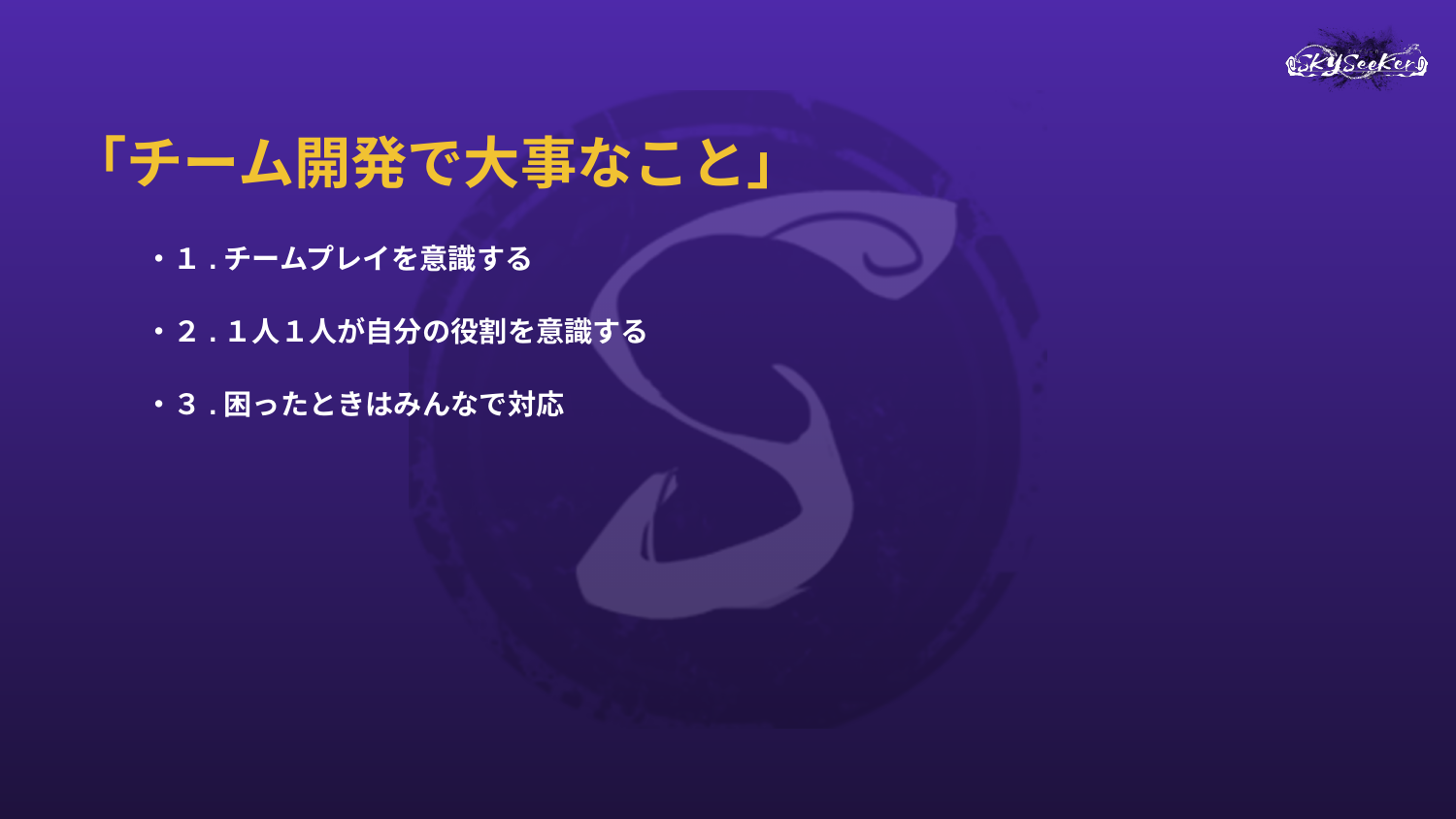

# 「チーム開発で大事なこと」
・１.チームプレイを意識する
・２.１人１人が自分の役割を意識する
・３.困ったときはみんなで対応